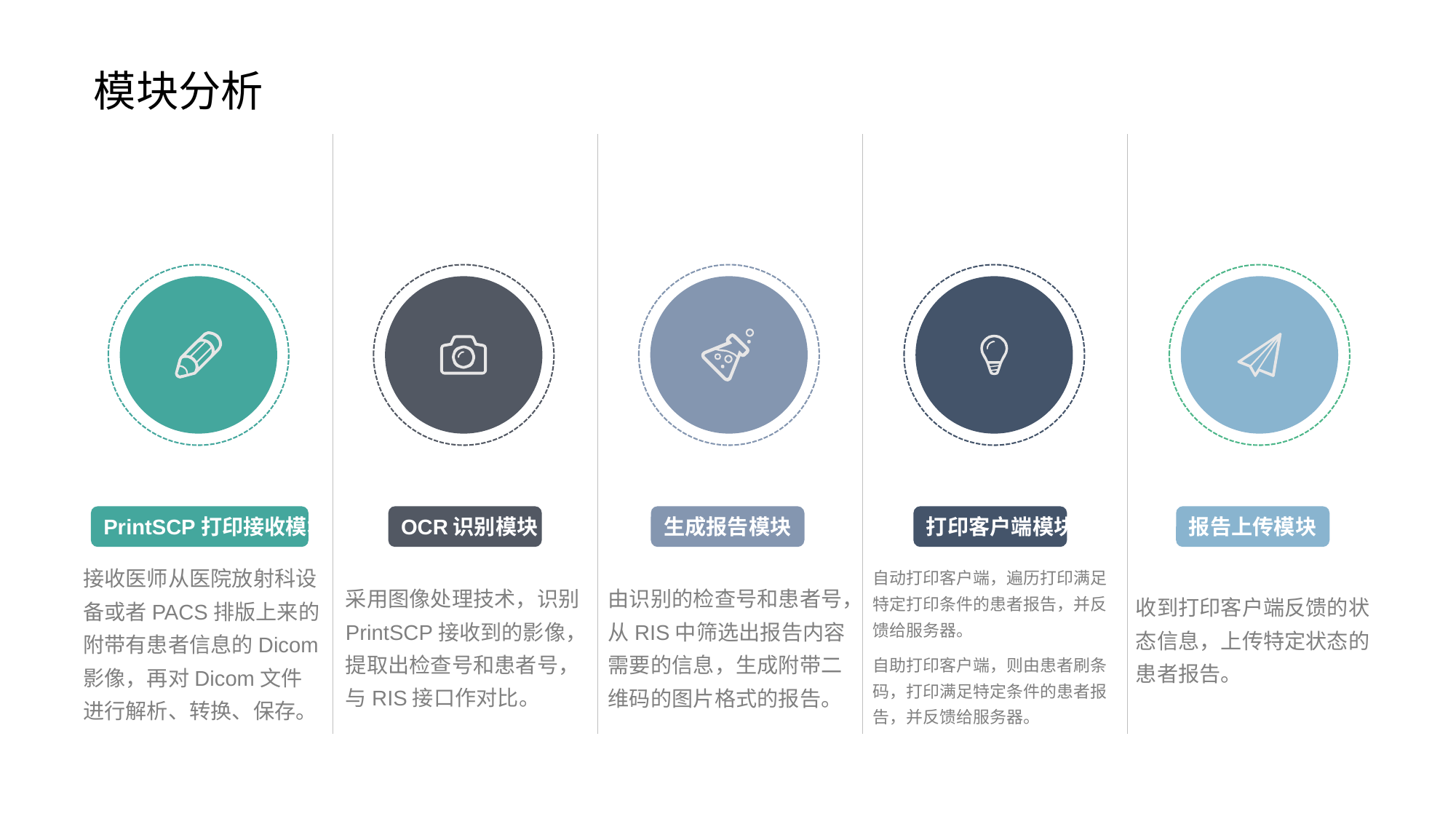

# 模块分析

PrintSCP打印接收模块
接收医师从医院放射科设备或者PACS排版上来的附带有患者信息的Dicom影像，再对Dicom文件进行解析、转换、保存。
OCR识别模块
采用图像处理技术，识别PrintSCP接收到的影像，提取出检查号和患者号，与RIS接口作对比。
生成报告模块
由识别的检查号和患者号，从RIS中筛选出报告内容需要的信息，生成附带二维码的图片格式的报告。
打印客户端模块
自动打印客户端，遍历打印满足特定打印条件的患者报告，并反馈给服务器。
自助打印客户端，则由患者刷条码，打印满足特定条件的患者报告，并反馈给服务器。
报告上传模块
收到打印客户端反馈的状态信息，上传特定状态的患者报告。
9